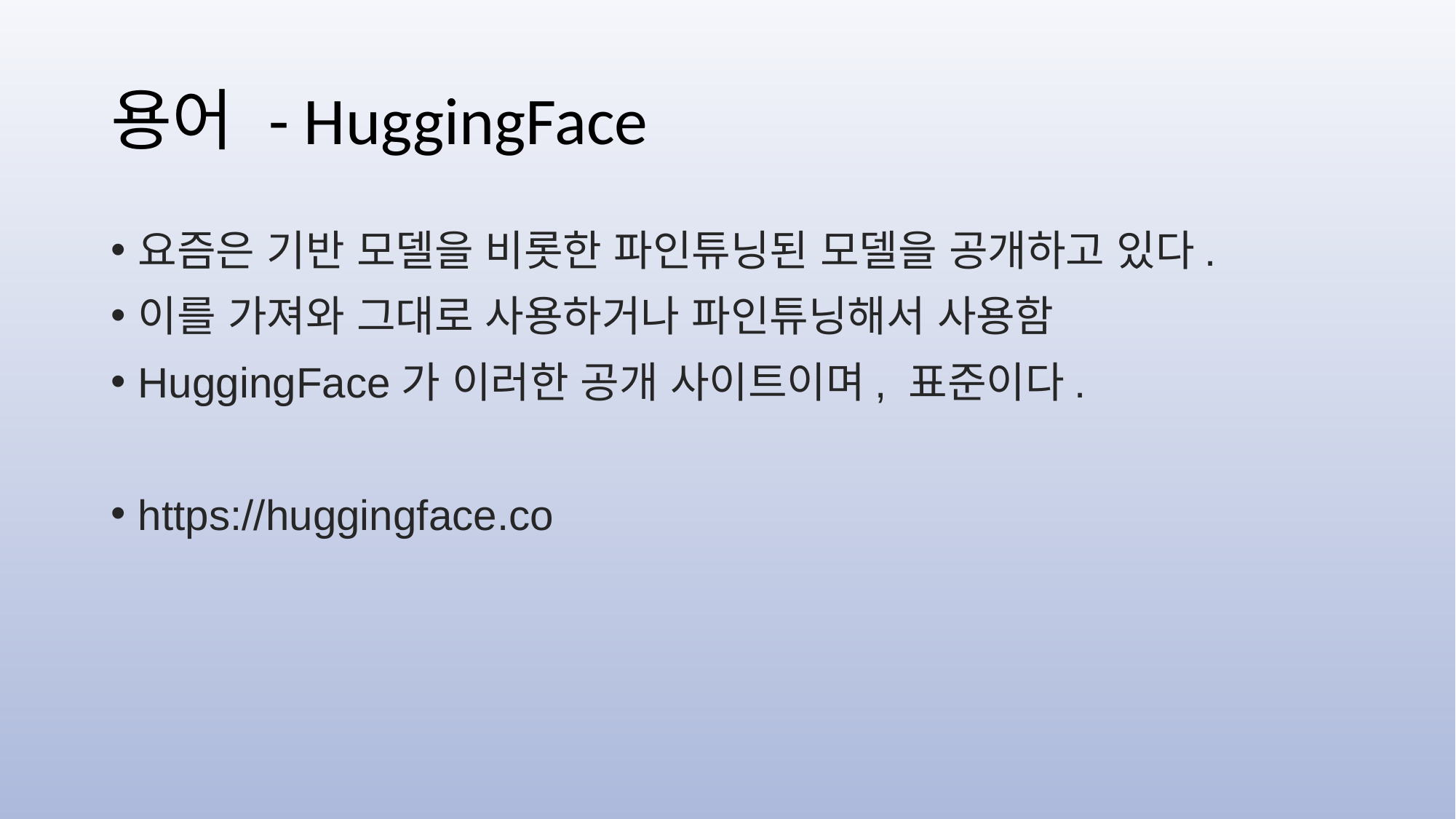

# 용어 - HuggingFace
요즘은 기반 모델을 비롯한 파인튜닝된 모델을 공개하고 있다.
이를 가져와 그대로 사용하거나 파인튜닝해서 사용함
HuggingFace가 이러한 공개 사이트이며, 표준이다.

https://huggingface.co